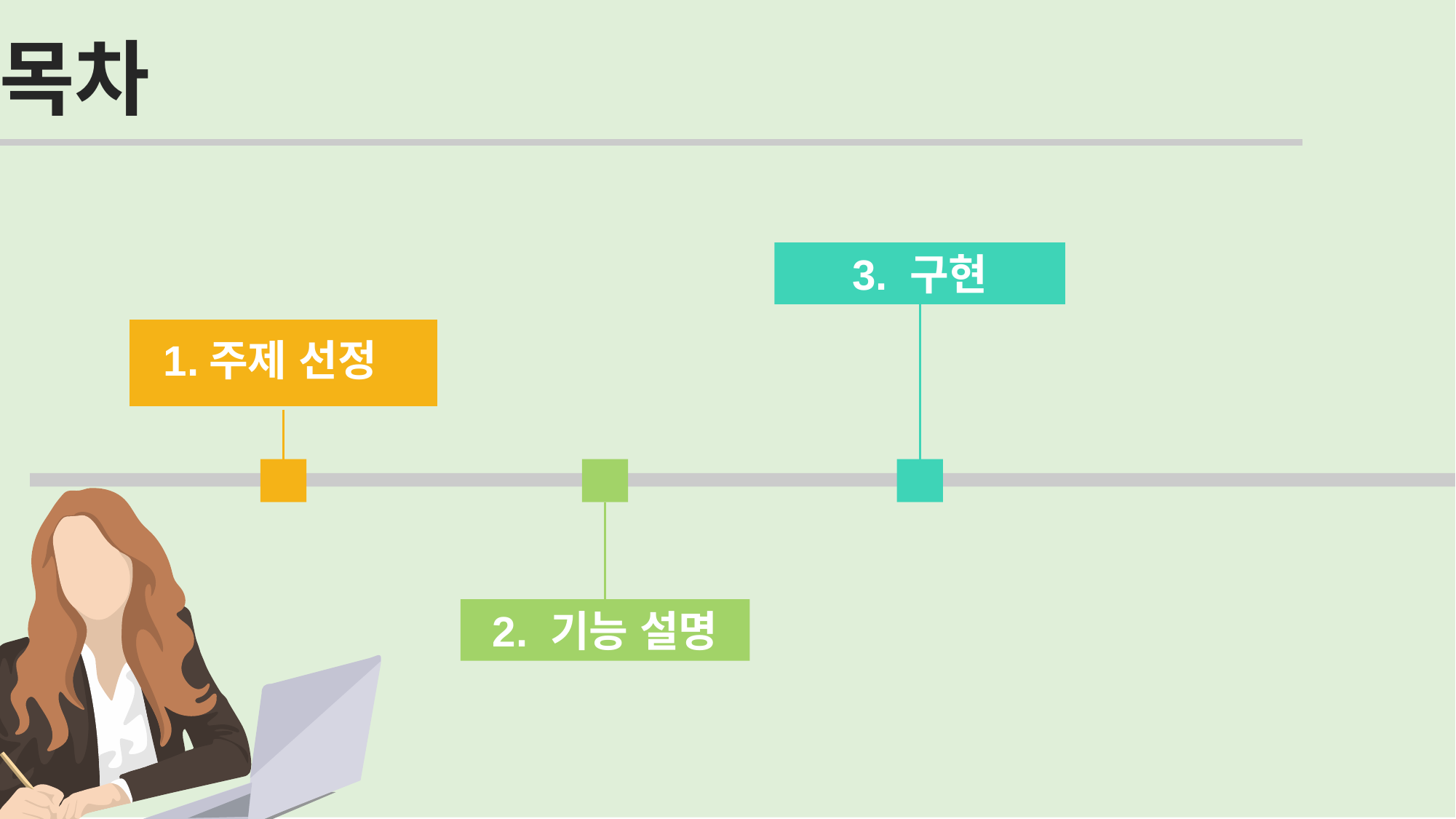

목차
3. 구현

1.주제 선정

2. 기능 설명